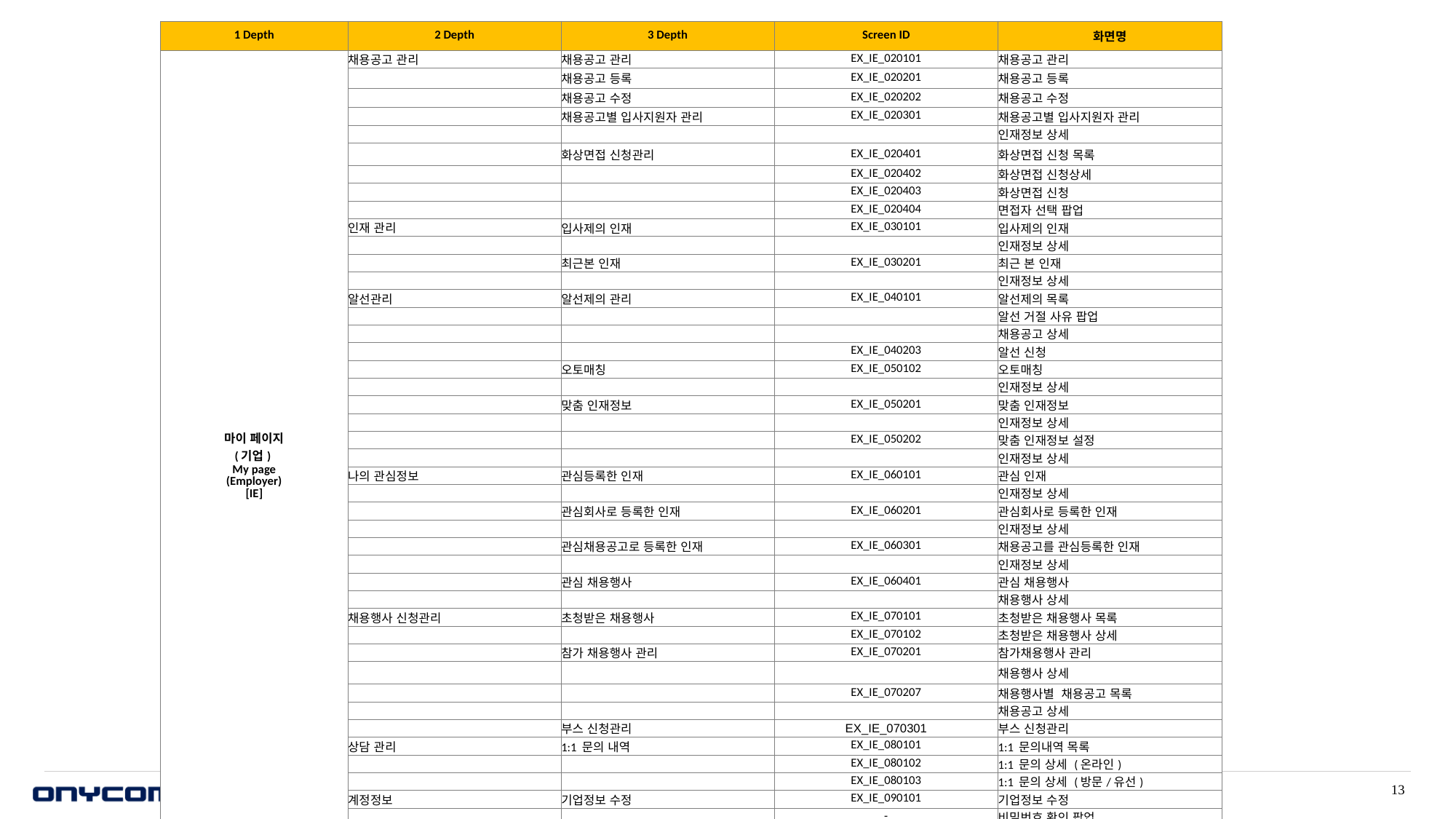

| 1 Depth | 2 Depth | 3 Depth | Screen ID | 화면명 |
| --- | --- | --- | --- | --- |
| 마이 페이지 (기업) My page (Employer) [IE] | 채용공고 관리 | 채용공고 관리 | EX\_IE\_020101 | 채용공고 관리 |
|  |  | 채용공고 등록 | EX\_IE\_020201 | 채용공고 등록 |
|  |  | 채용공고 수정 | EX\_IE\_020202 | 채용공고 수정 |
|  |  | 채용공고별 입사지원자 관리 | EX\_IE\_020301 | 채용공고별 입사지원자 관리 |
|  |  |  |  | 인재정보 상세 |
|  |  | 화상면접 신청관리 | EX\_IE\_020401 | 화상면접 신청 목록 |
|  |  |  | EX\_IE\_020402 | 화상면접 신청상세 |
|  |  |  | EX\_IE\_020403 | 화상면접 신청 |
|  |  |  | EX\_IE\_020404 | 면접자 선택 팝업 |
|  | 인재 관리 | 입사제의 인재 | EX\_IE\_030101 | 입사제의 인재 |
|  |  |  |  | 인재정보 상세 |
|  |  | 최근본 인재 | EX\_IE\_030201 | 최근 본 인재 |
|  |  |  |  | 인재정보 상세 |
|  | 알선관리 | 알선제의 관리 | EX\_IE\_040101 | 알선제의 목록 |
|  |  |  |  | 알선 거절 사유 팝업 |
|  |  |  |  | 채용공고 상세 |
|  |  |  | EX\_IE\_040203 | 알선 신청 |
|  |  | 오토매칭 | EX\_IE\_050102 | 오토매칭 |
|  |  |  |  | 인재정보 상세 |
|  |  | 맞춤 인재정보 | EX\_IE\_050201 | 맞춤 인재정보 |
|  |  |  |  | 인재정보 상세 |
|  |  |  | EX\_IE\_050202 | 맞춤 인재정보 설정 |
|  |  |  |  | 인재정보 상세 |
|  | 나의 관심정보 | 관심등록한 인재 | EX\_IE\_060101 | 관심 인재 |
|  |  |  |  | 인재정보 상세 |
|  |  | 관심회사로 등록한 인재 | EX\_IE\_060201 | 관심회사로 등록한 인재 |
|  |  |  |  | 인재정보 상세 |
|  |  | 관심채용공고로 등록한 인재 | EX\_IE\_060301 | 채용공고를 관심등록한 인재 |
|  |  |  |  | 인재정보 상세 |
|  |  | 관심 채용행사 | EX\_IE\_060401 | 관심 채용행사 |
|  |  |  |  | 채용행사 상세 |
|  | 채용행사 신청관리 | 초청받은 채용행사 | EX\_IE\_070101 | 초청받은 채용행사 목록 |
|  |  |  | EX\_IE\_070102 | 초청받은 채용행사 상세 |
|  |  | 참가 채용행사 관리 | EX\_IE\_070201 | 참가채용행사 관리 |
|  |  |  |  | 채용행사 상세 |
|  |  |  | EX\_IE\_070207 | 채용행사별 채용공고 목록 |
|  |  |  |  | 채용공고 상세 |
|  |  | 부스 신청관리 | EX\_IE\_070301 | 부스 신청관리 |
|  | 상담 관리 | 1:1 문의 내역 | EX\_IE\_080101 | 1:1 문의내역 목록 |
|  |  |  | EX\_IE\_080102 | 1:1 문의 상세 (온라인) |
|  |  |  | EX\_IE\_080103 | 1:1 문의 상세 (방문/유선) |
|  | 계정정보 | 기업정보 수정 | EX\_IE\_090101 | 기업정보 수정 |
|  |  |  | - | 비밀번호 확인 팝업 |
|  |  | 기업 프로필 정보 | EX\_IE\_090201 | 기업프로필 정보 |
|  |  | 비밀번호 변경 |  | 비밀번호 변경 |
|  |  | 회원탈퇴신청 | EX\_IE\_090401 | 회원탈퇴신청 |
13